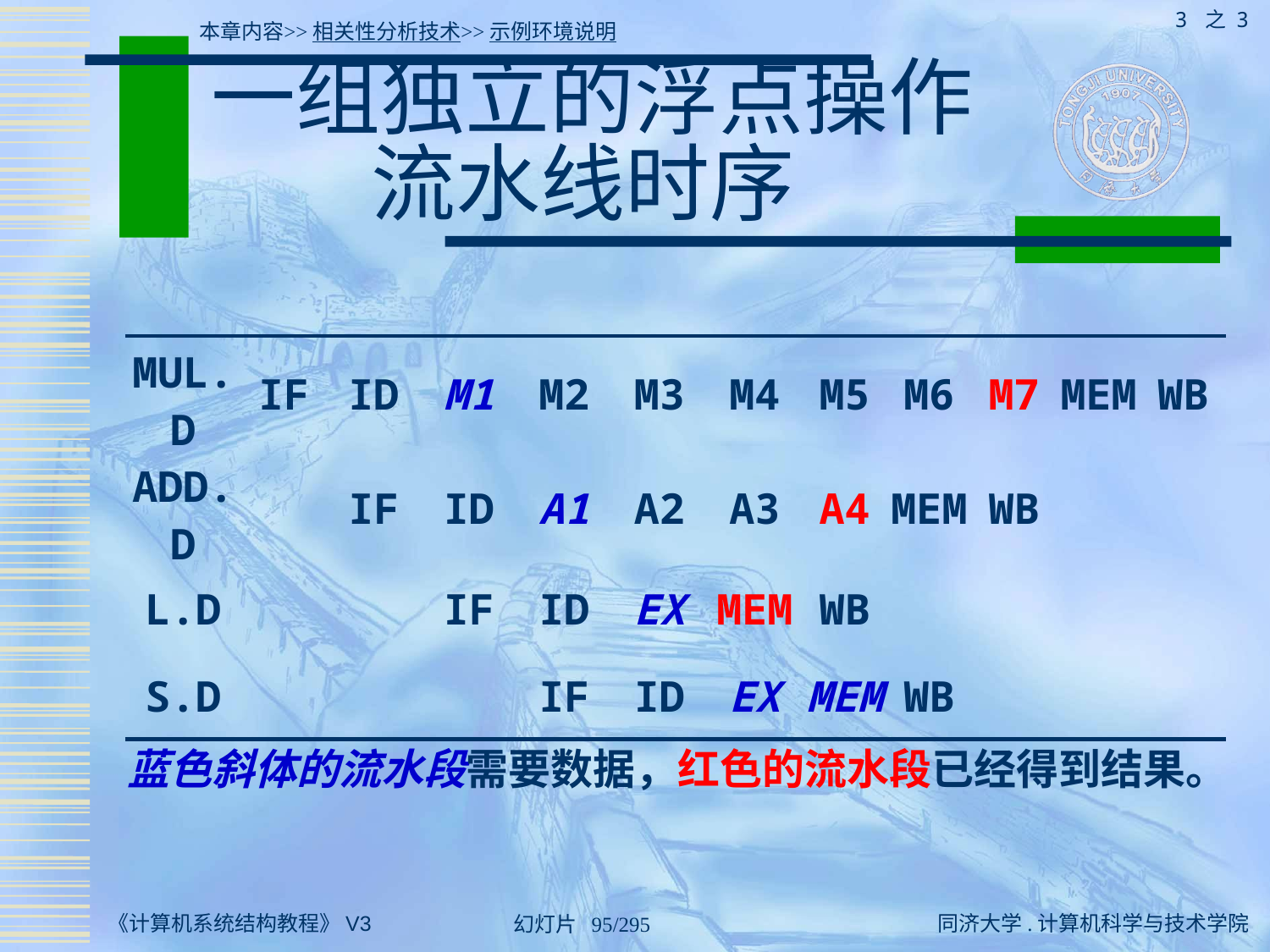

3 之 3
本章内容>>相关性分析技术>>示例环境说明
# 一组独立的浮点操作流水线时序
| MUL.D | IF | ID | M1 | M2 | M3 | M4 | M5 | M6 | M7 | MEM | WB |
| --- | --- | --- | --- | --- | --- | --- | --- | --- | --- | --- | --- |
| ADD.D |  | IF | ID | A1 | A2 | A3 | A4 | MEM | WB |  |  |
| L.D |  |  | IF | ID | EX | MEM | WB |  |  |  |  |
| S.D |  |  |  | IF | ID | EX | MEM | WB |  |  |  |
蓝色斜体的流水段需要数据，红色的流水段已经得到结果。